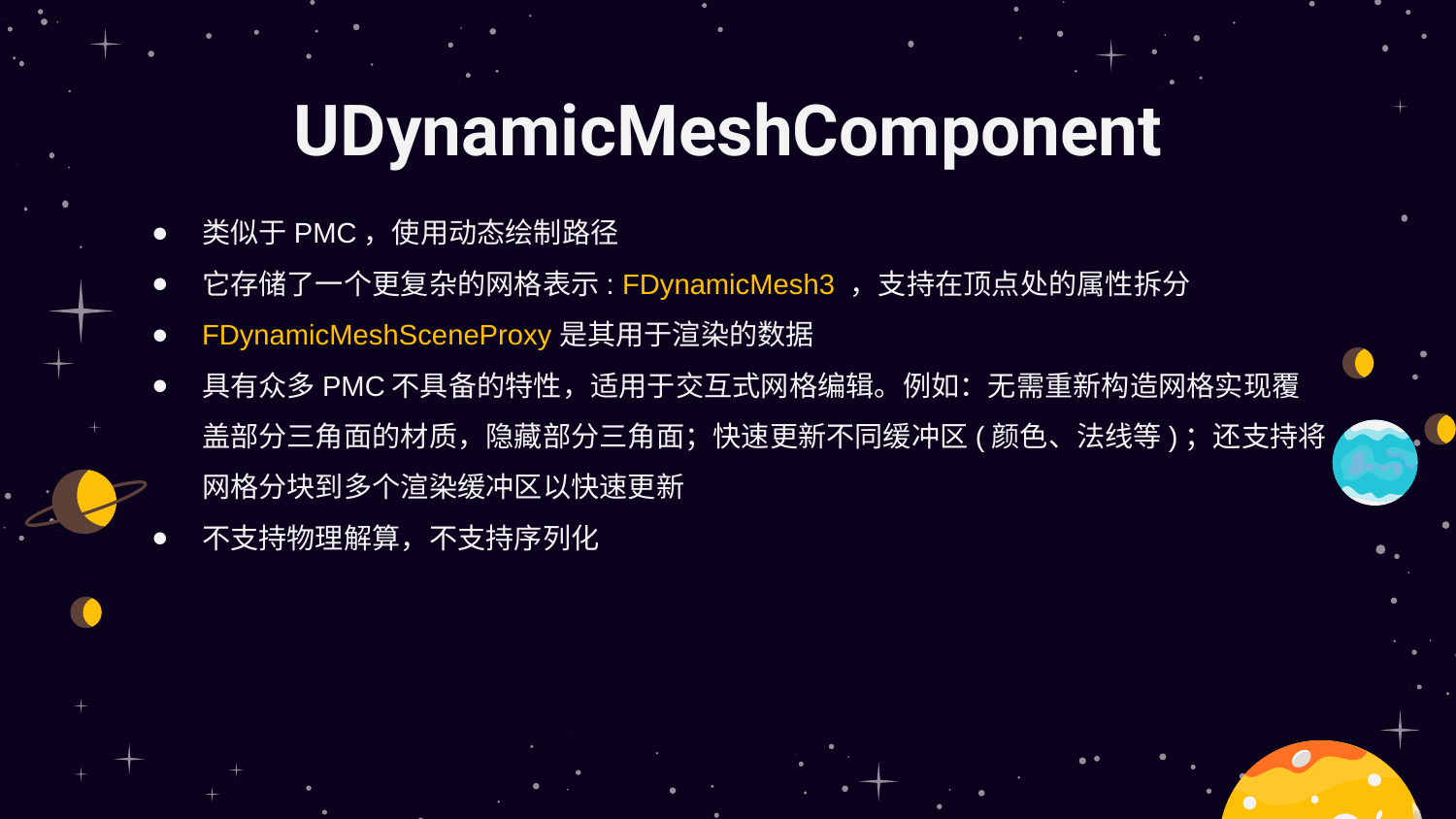

# UDynamicMeshComponent
类似于PMC，使用动态绘制路径
它存储了一个更复杂的网格表示: FDynamicMesh3 ，支持在顶点处的属性拆分
FDynamicMeshSceneProxy是其用于渲染的数据
具有众多PMC不具备的特性，适用于交互式网格编辑。例如：无需重新构造网格实现覆盖部分三角面的材质，隐藏部分三角面；快速更新不同缓冲区(颜色、法线等)；还支持将网格分块到多个渲染缓冲区以快速更新
不支持物理解算，不支持序列化